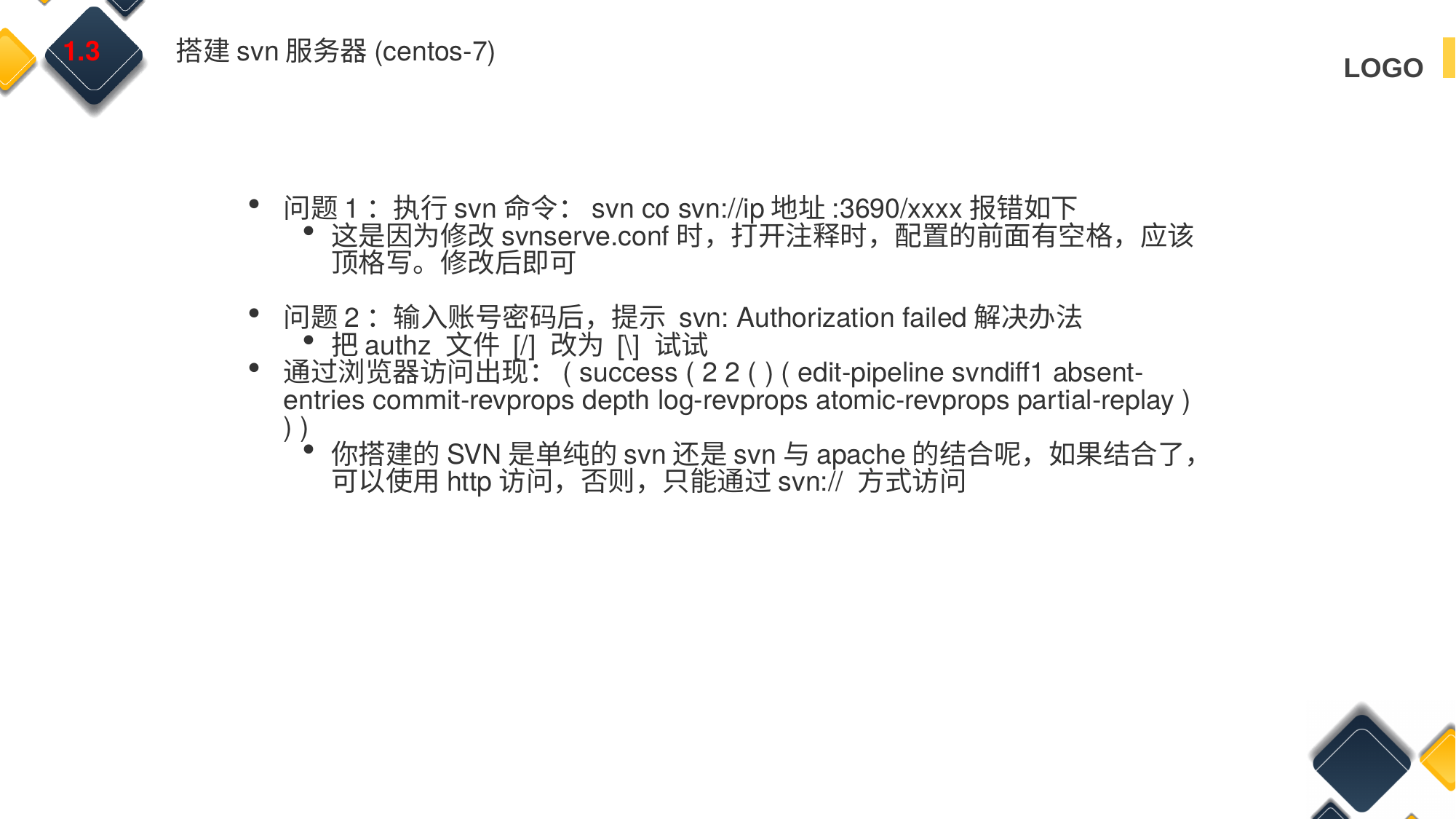

1.3         搭建svn服务器(centos-7)

问题1：执行svn命令：svn co svn://ip地址:3690/xxxx报错如下
这是因为修改svnserve.conf时，打开注释时，配置的前面有空格，应该顶格写。修改后即可

问题2：输入账号密码后，提示 svn: Authorization failed解决办法
把authz 文件 [/] 改为 [\] 试试
通过浏览器访问出现：( success ( 2 2 ( ) ( edit-pipeline svndiff1 absent-entries commit-revprops depth log-revprops atomic-revprops partial-replay ) ) )
你搭建的SVN是单纯的svn还是svn与apache的结合呢，如果结合了，可以使用http访问，否则，只能通过svn:// 方式访问